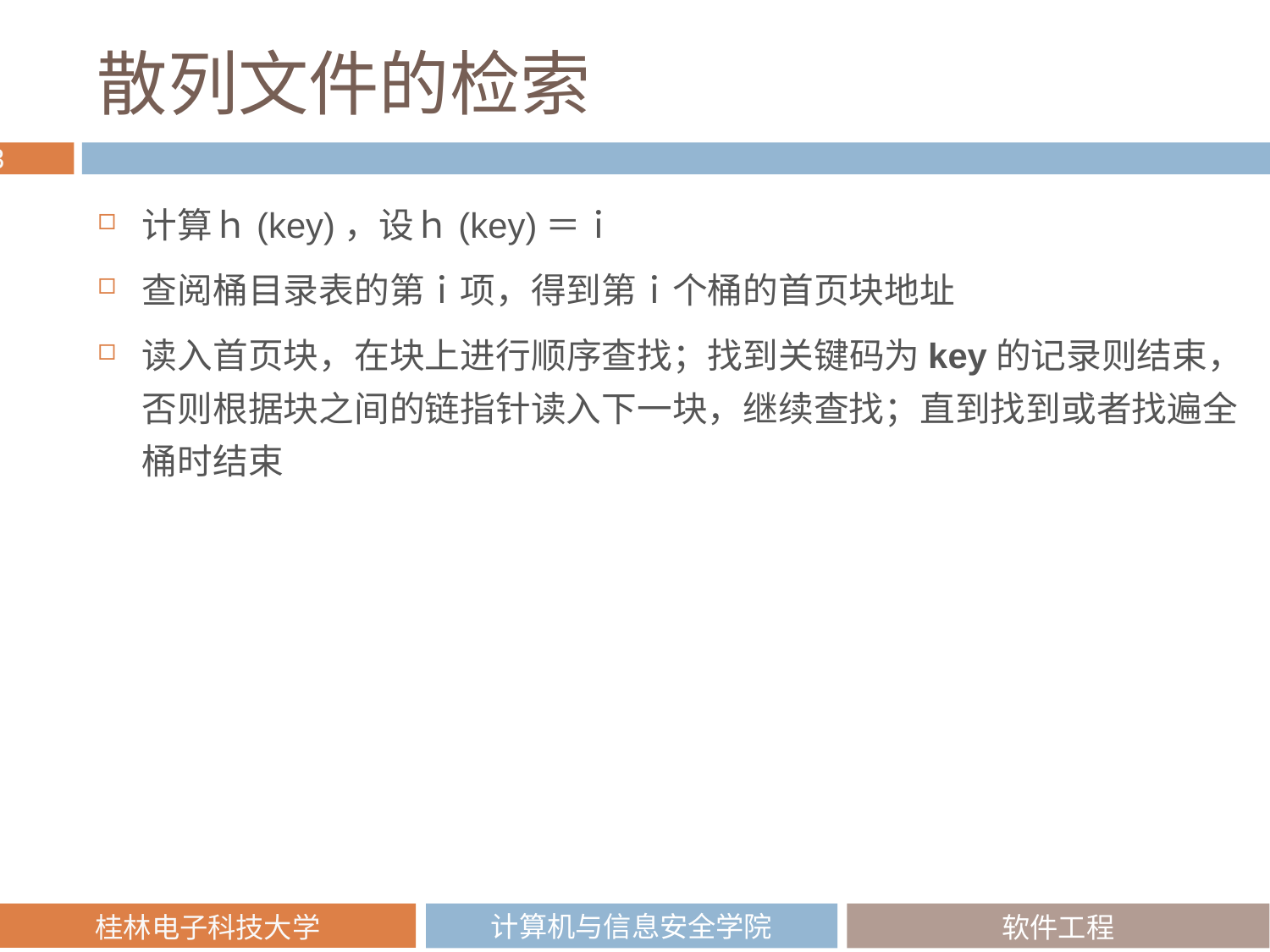

# 散列文件的检索
计算ｈ(key)，设ｈ(key)＝ｉ
查阅桶目录表的第ｉ项，得到第ｉ个桶的首页块地址
读入首页块，在块上进行顺序查找；找到关键码为key的记录则结束，否则根据块之间的链指针读入下一块，继续查找；直到找到或者找遍全桶时结束